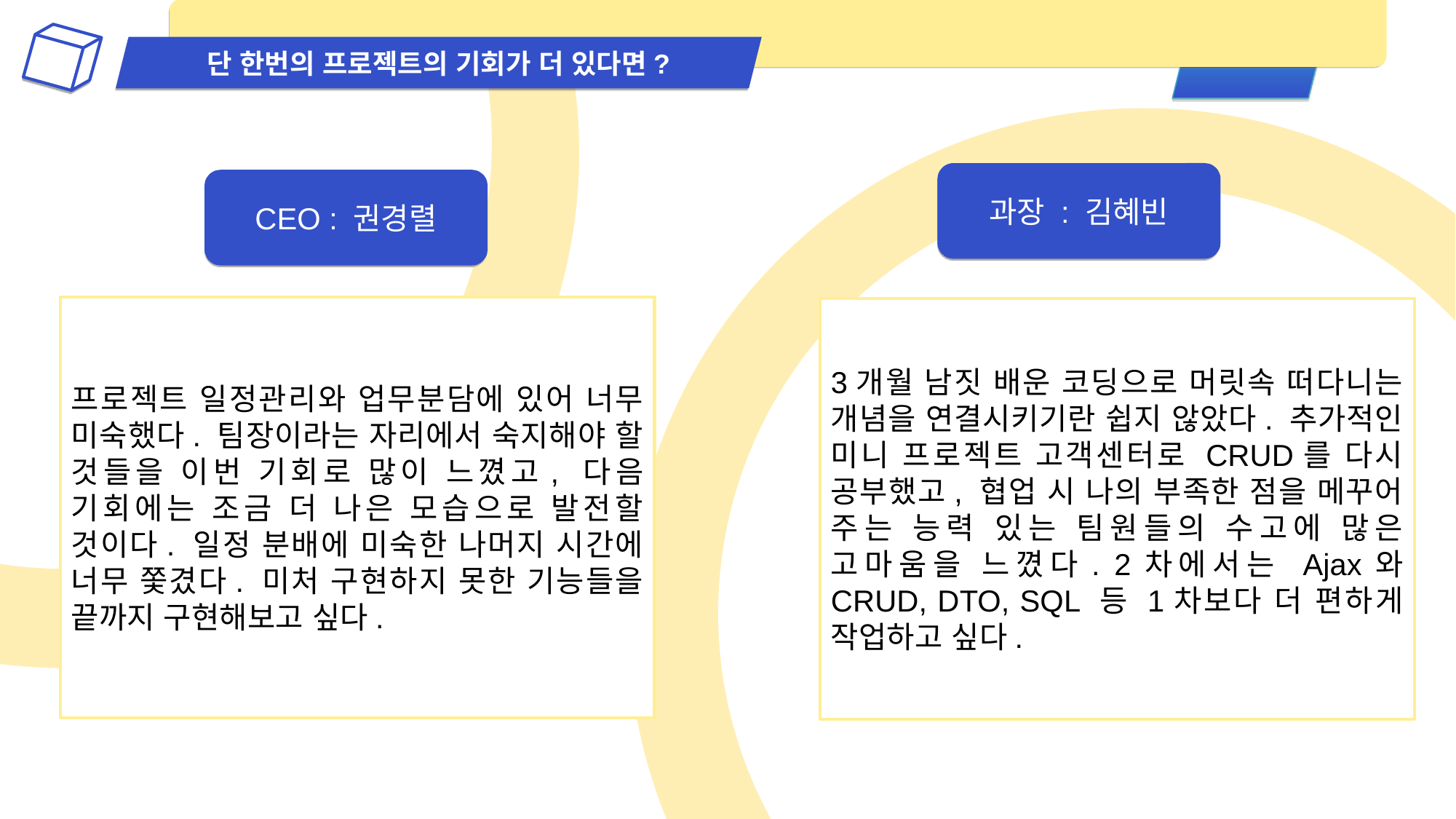

단 한번의 프로젝트의 기회가 더 있다면?

과장 : 김혜빈
CEO : 권경렬

프로젝트 일정관리와 업무분담에 있어 너무 미숙했다. 팀장이라는 자리에서 숙지해야 할 것들을 이번 기회로 많이 느꼈고, 다음 기회에는 조금 더 나은 모습으로 발전할 것이다. 일정 분배에 미숙한 나머지 시간에 너무 쫓겼다. 미처 구현하지 못한 기능들을 끝까지 구현해보고 싶다.
3개월 남짓 배운 코딩으로 머릿속 떠다니는 개념을 연결시키기란 쉽지 않았다. 추가적인 미니 프로젝트 고객센터로 CRUD를 다시 공부했고, 협업 시 나의 부족한 점을 메꾸어 주는 능력 있는 팀원들의 수고에 많은 고마움을 느꼈다. 2차에서는 Ajax와 CRUD, DTO, SQL 등 1차보다 더 편하게 작업하고 싶다.